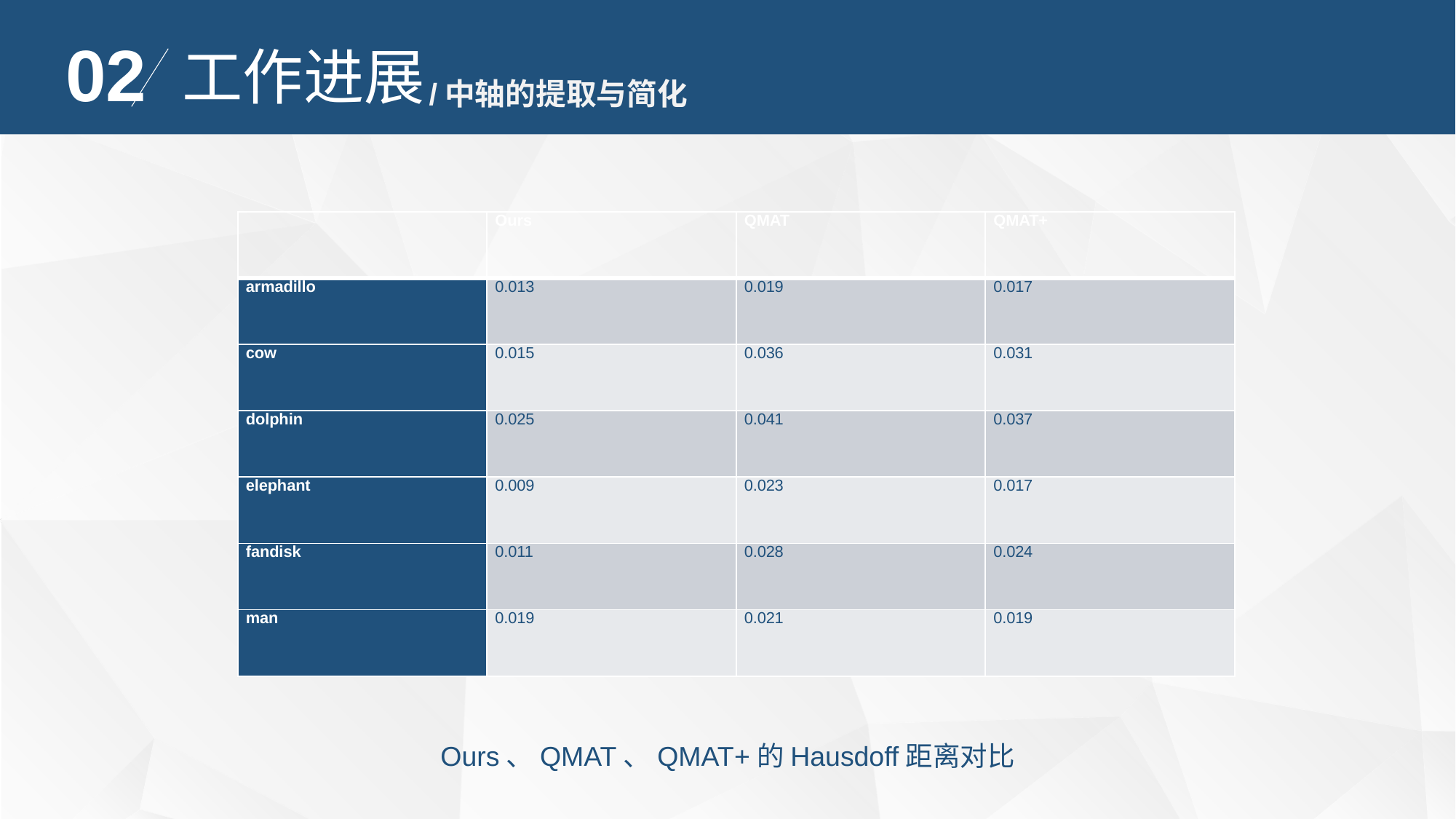

02
工作进展
/中轴的提取与简化
|  | Ours | QMAT | QMAT+ |
| --- | --- | --- | --- |
| armadillo | 0.013 | 0.019 | 0.017 |
| cow | 0.015 | 0.036 | 0.031 |
| dolphin | 0.025 | 0.041 | 0.037 |
| elephant | 0.009 | 0.023 | 0.017 |
| fandisk | 0.011 | 0.028 | 0.024 |
| man | 0.019 | 0.021 | 0.019 |
Ours、QMAT、QMAT+的Hausdoff距离对比